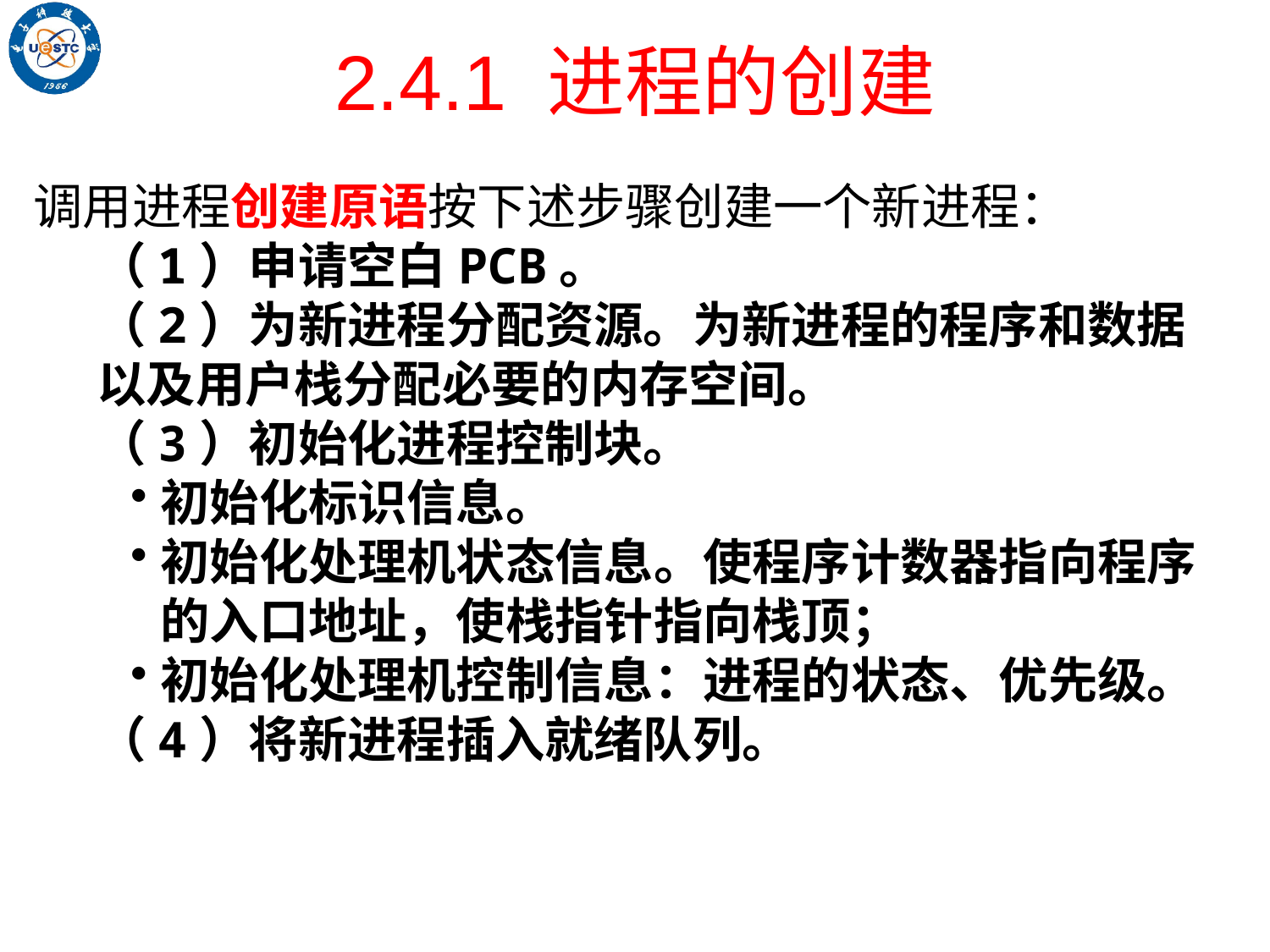

# 2.4.1 进程的创建
调用进程创建原语按下述步骤创建一个新进程：
（1）申请空白PCB。
（2）为新进程分配资源。为新进程的程序和数据以及用户栈分配必要的内存空间。
（3）初始化进程控制块。
初始化标识信息。
初始化处理机状态信息。使程序计数器指向程序的入口地址，使栈指针指向栈顶；
初始化处理机控制信息：进程的状态、优先级。
（4）将新进程插入就绪队列。